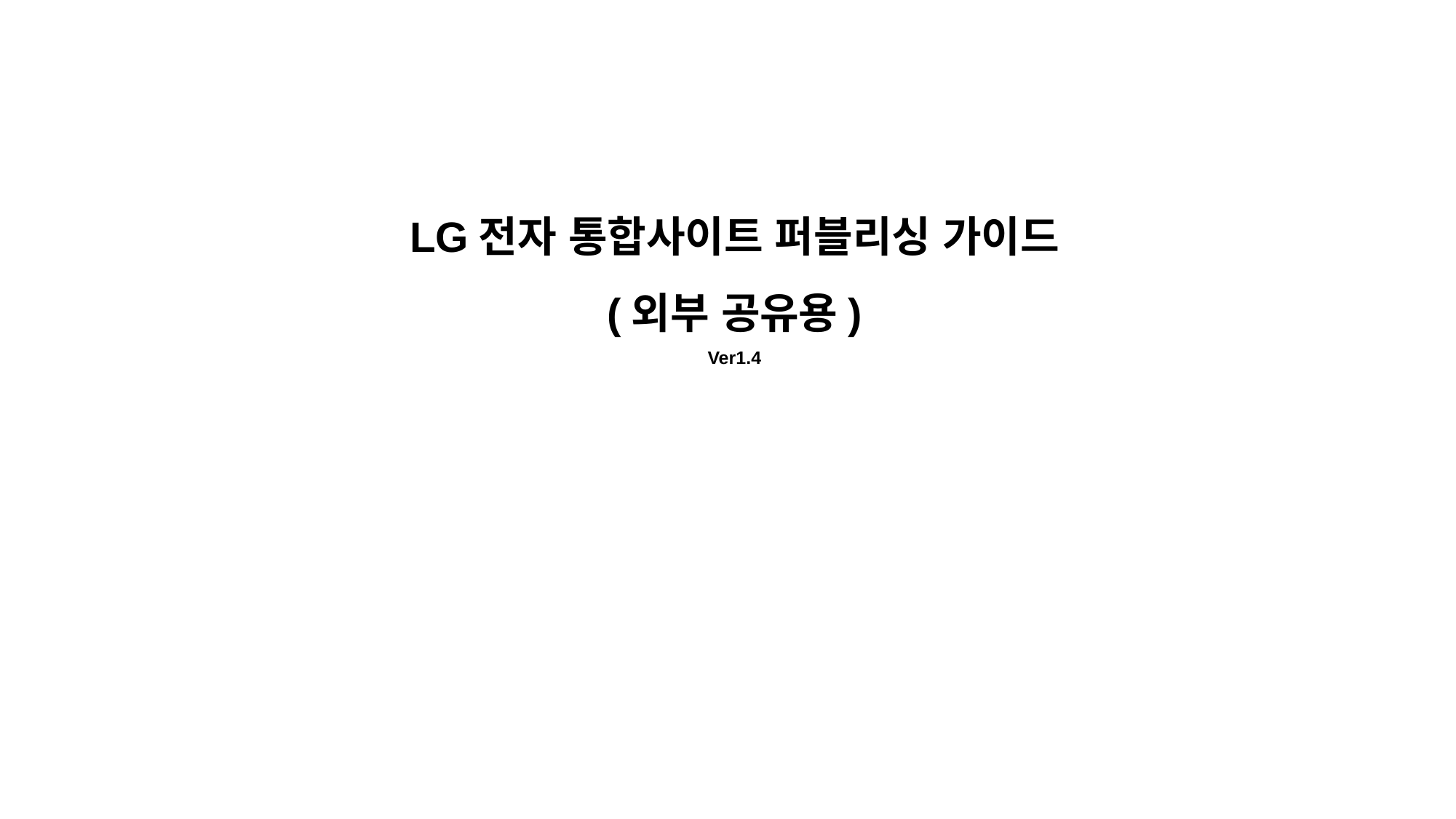

LG전자 통합사이트 퍼블리싱 가이드
(외부 공유용)

Ver1.4